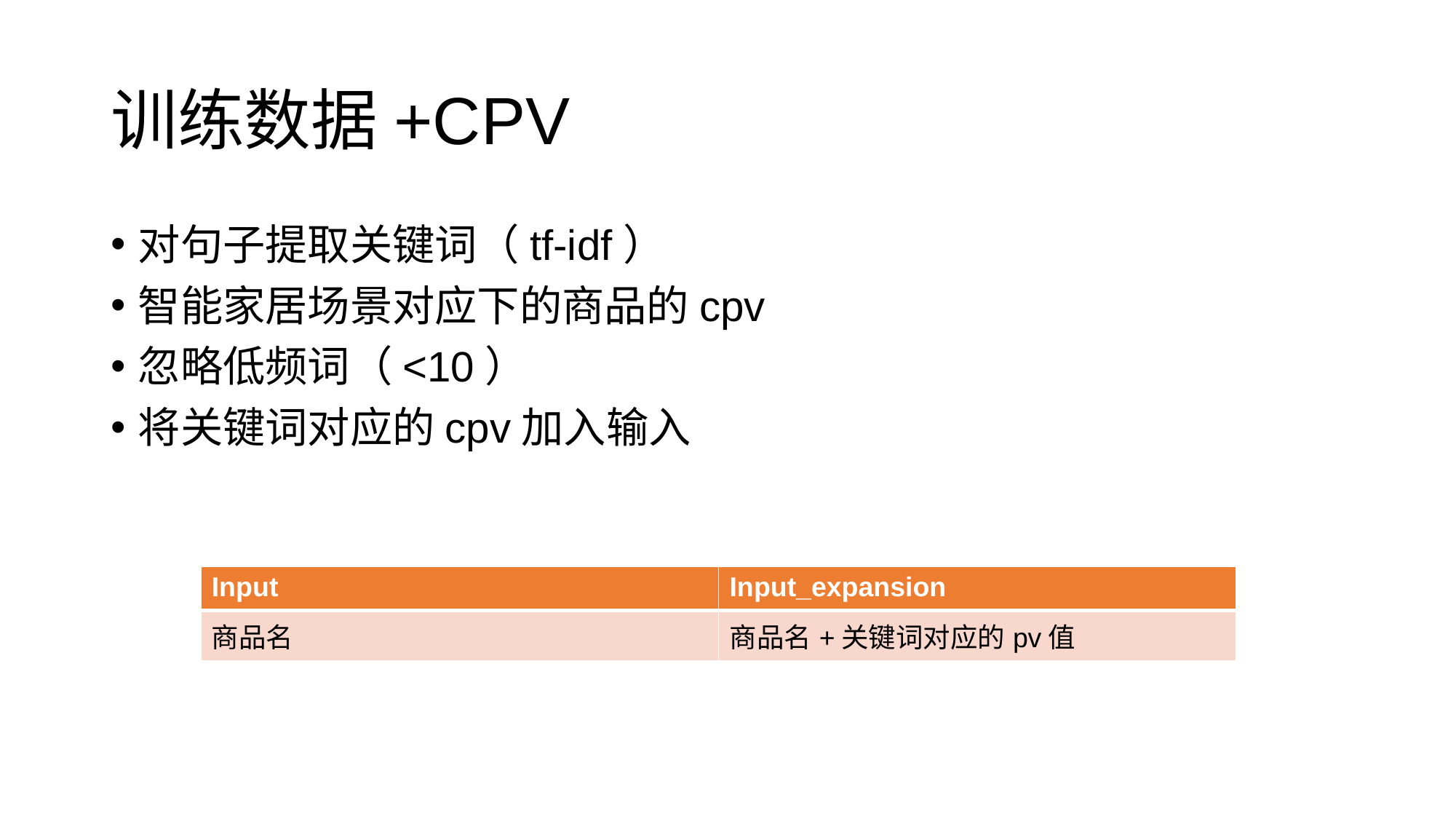

# 训练数据+CPV
对句子提取关键词（tf-idf）
智能家居场景对应下的商品的cpv
忽略低频词（<10）
将关键词对应的cpv加入输入

| Input | Input\_expansion |
| --- | --- |
| 商品名 | 商品名+关键词对应的pv值 |